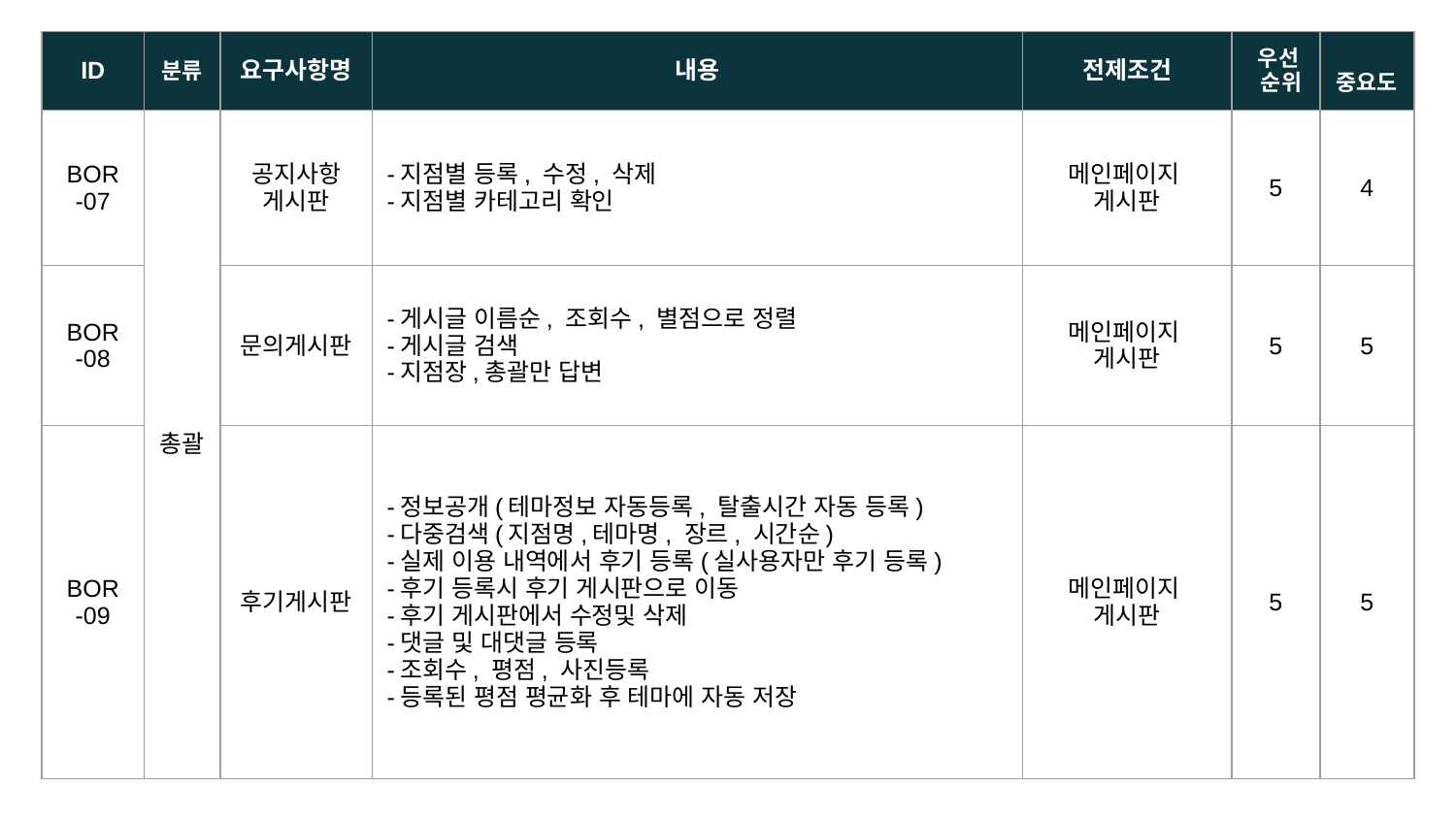

| ID | 분류 | 요구사항명 | 내용 | 전제조건 | 우선 순위 | 중요도 |
| --- | --- | --- | --- | --- | --- | --- |
| BOR -07 | 총괄 | 공지사항 게시판 | -지점별 등록, 수정, 삭제 -지점별 카테고리 확인 | 메인페이지 게시판 | 5 | 4 |
| BOR -08 |  | 문의게시판 | -게시글 이름순, 조회수, 별점으로 정렬 -게시글 검색 -지점장,총괄만 답변 | 메인페이지 게시판 | 5 | 5 |
| BOR -09 |  | 후기게시판 | -정보공개(테마정보 자동등록, 탈출시간 자동 등록) -다중검색(지점명,테마명, 장르, 시간순) -실제 이용 내역에서 후기 등록(실사용자만 후기 등록) -후기 등록시 후기 게시판으로 이동 -후기 게시판에서 수정및 삭제 -댓글 및 대댓글 등록 -조회수, 평점, 사진등록 -등록된 평점 평균화 후 테마에 자동 저장 | 메인페이지 게시판 | 5 | 5 |